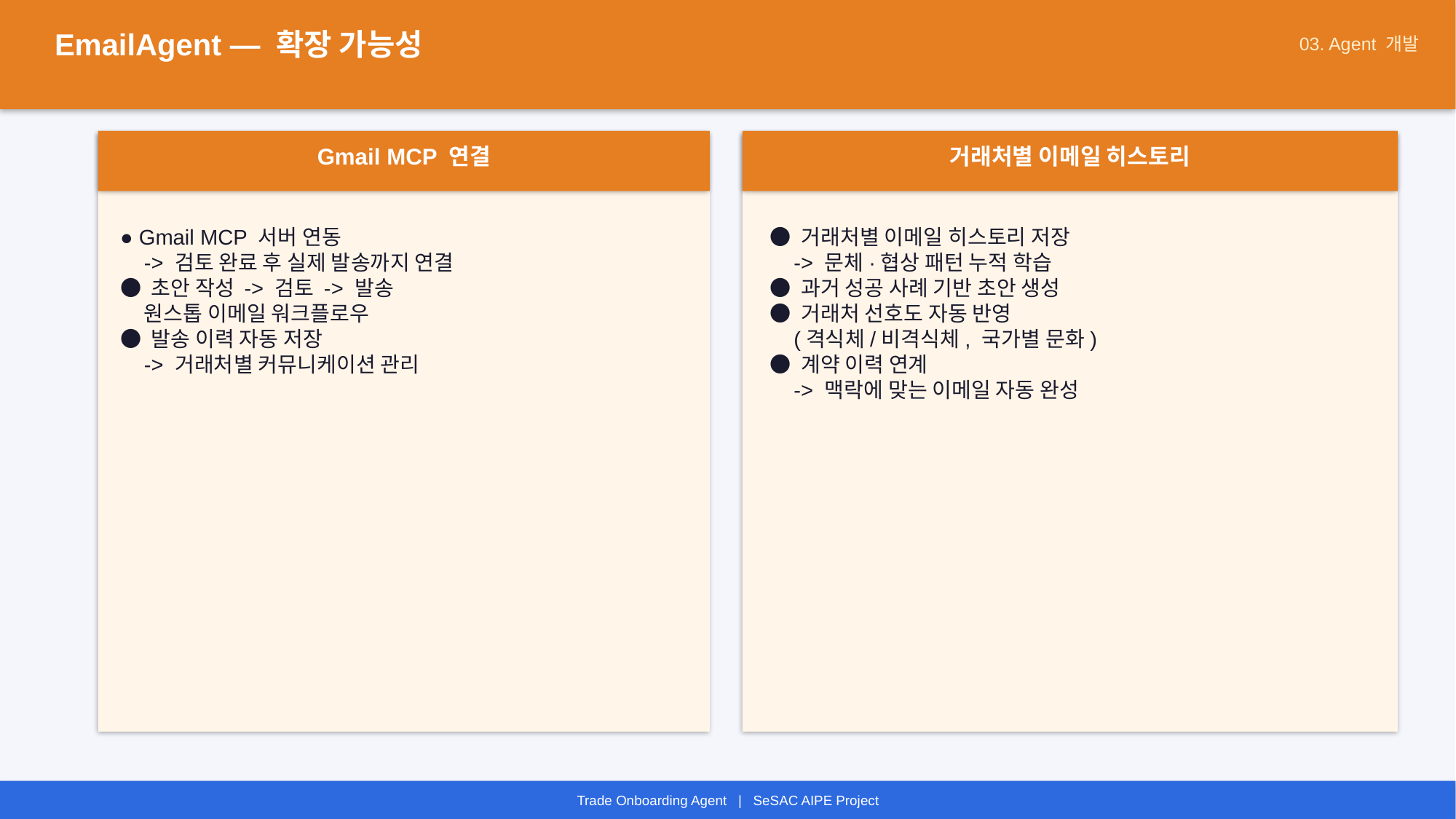

EmailAgent — 확장 가능성
03. Agent 개발

Gmail MCP 연결
거래처별 이메일 히스토리
● Gmail MCP 서버 연동
    -> 검토 완료 후 실제 발송까지 연결
● 초안 작성 -> 검토 -> 발송
    원스톱 이메일 워크플로우
● 발송 이력 자동 저장
    -> 거래처별 커뮤니케이션 관리
● 거래처별 이메일 히스토리 저장
    -> 문체·협상 패턴 누적 학습
● 과거 성공 사례 기반 초안 생성
● 거래처 선호도 자동 반영
    (격식체/비격식체, 국가별 문화)
● 계약 이력 연계
    -> 맥락에 맞는 이메일 자동 완성

Trade Onboarding Agent   |   SeSAC AIPE Project